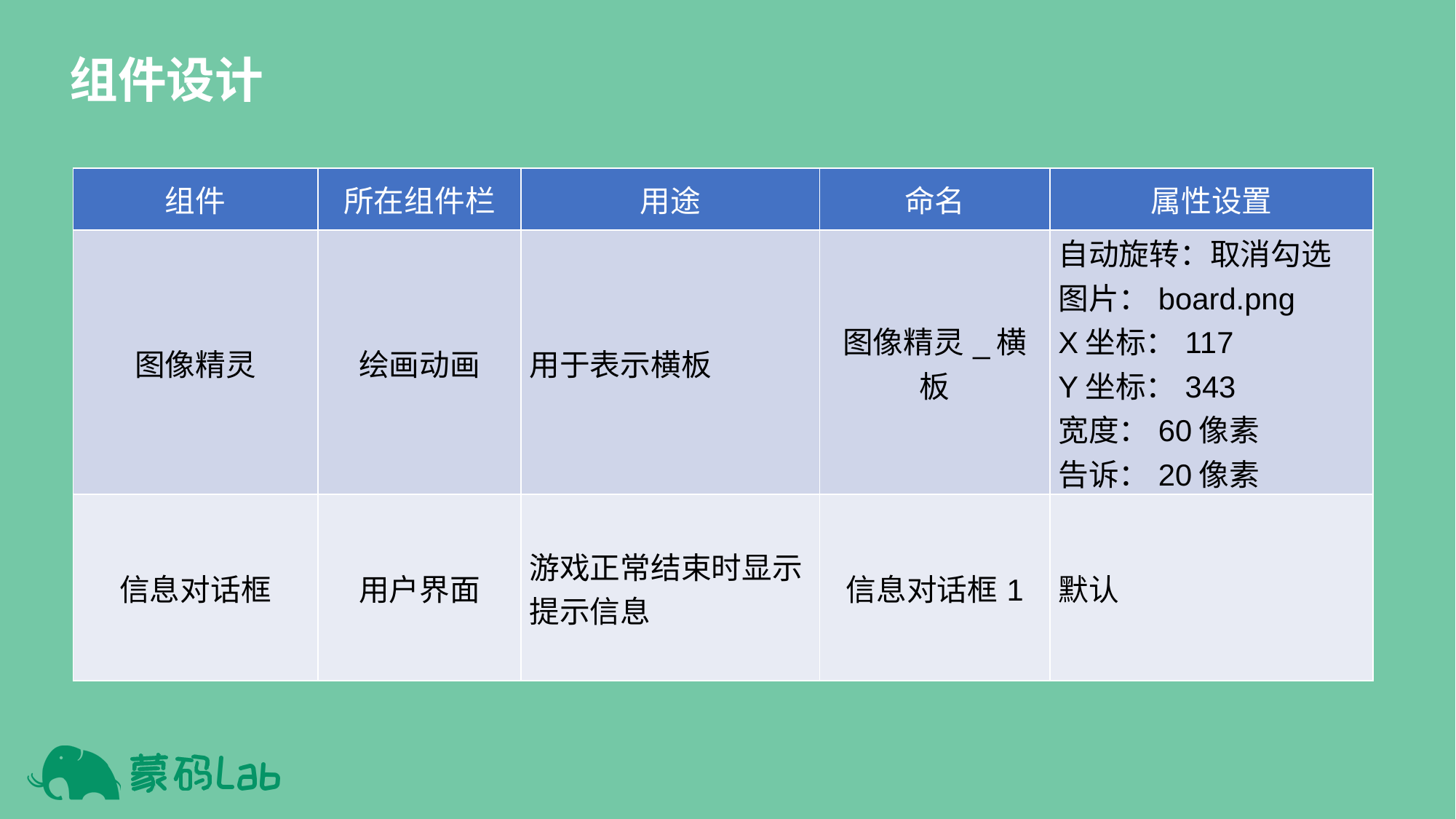

组件设计

| 组件 | 所在组件栏 | 用途 | 命名 | 属性设置 |
| --- | --- | --- | --- | --- |
| 图像精灵 | 绘画动画 | 用于表示横板 | 图像精灵\_横板 | 自动旋转：取消勾选 图片：board.png X坐标：117 Y坐标：343 宽度：60像素 告诉：20像素 |
| 信息对话框 | 用户界面 | 游戏正常结束时显示提示信息 | 信息对话框1 | 默认 |